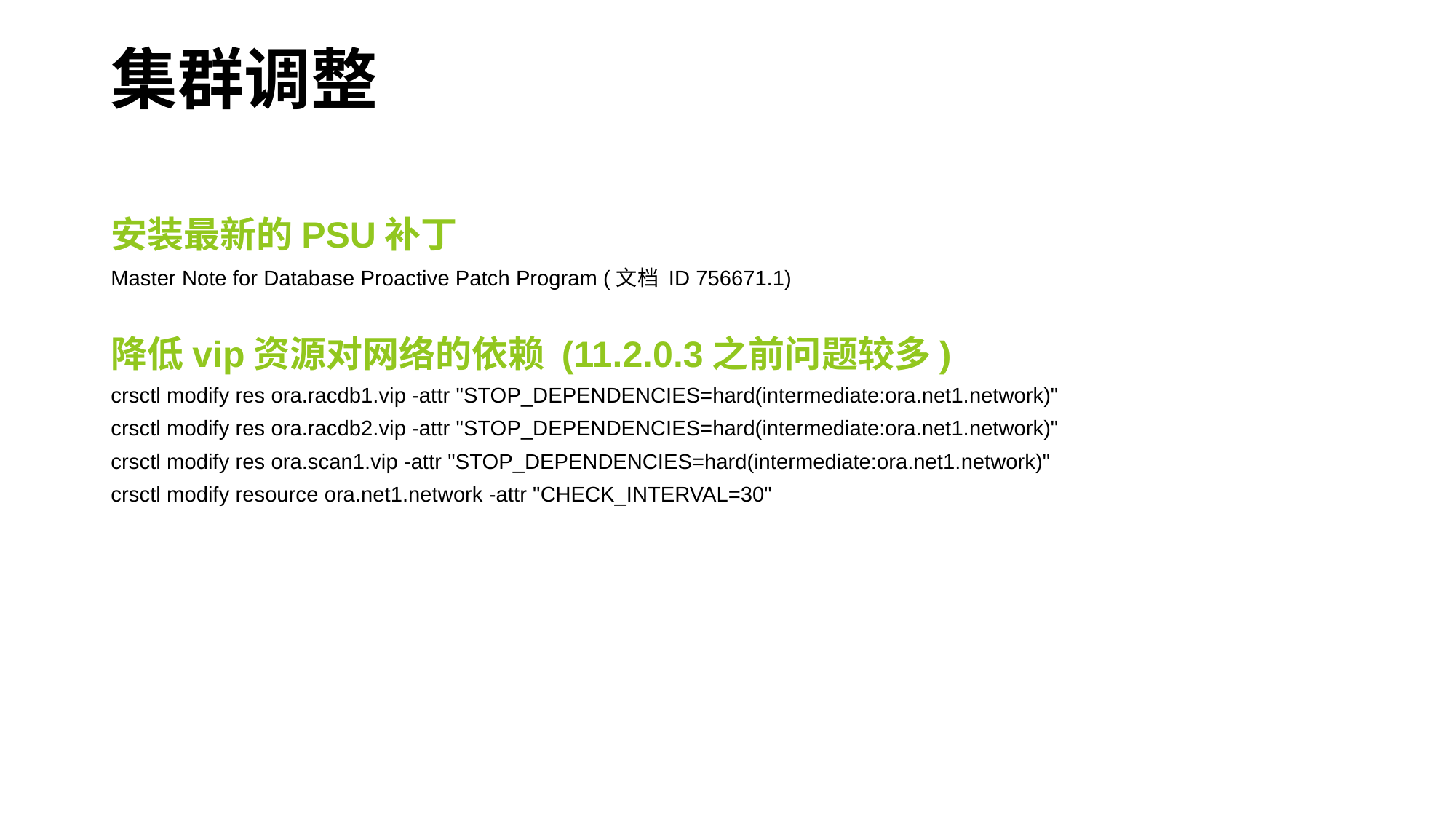

# 集群调整
安装最新的PSU补丁
Master Note for Database Proactive Patch Program (文档 ID 756671.1)

降低vip资源对网络的依赖 (11.2.0.3之前问题较多)
crsctl modify res ora.racdb1.vip -attr "STOP_DEPENDENCIES=hard(intermediate:ora.net1.network)"
crsctl modify res ora.racdb2.vip -attr "STOP_DEPENDENCIES=hard(intermediate:ora.net1.network)"
crsctl modify res ora.scan1.vip -attr "STOP_DEPENDENCIES=hard(intermediate:ora.net1.network)"
crsctl modify resource ora.net1.network -attr "CHECK_INTERVAL=30"